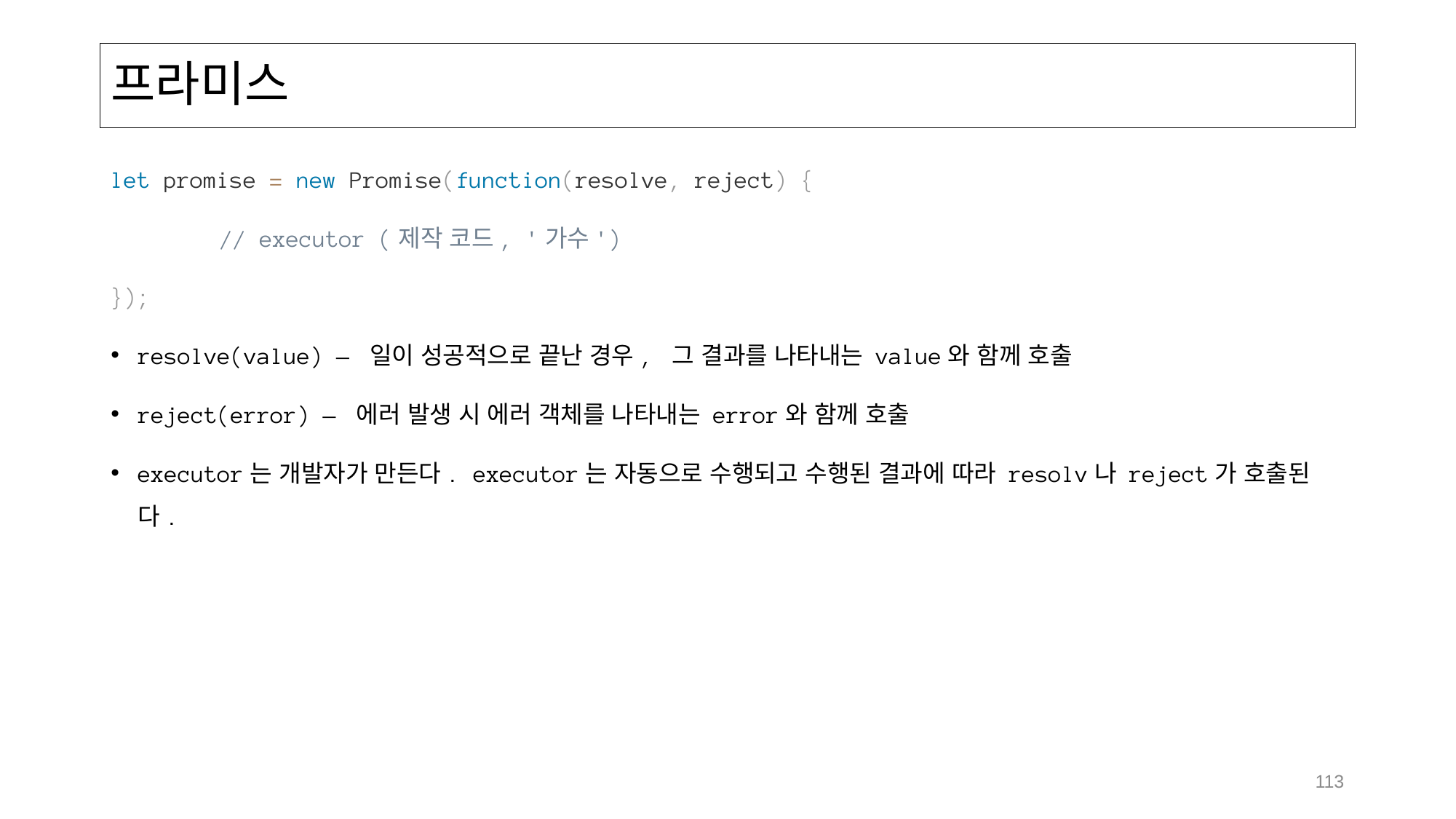

# 프라미스
let promise = new Promise(function(resolve, reject) {
	// executor (제작 코드, '가수')
});
resolve(value) — 일이 성공적으로 끝난 경우, 그 결과를 나타내는 value와 함께 호출
reject(error) — 에러 발생 시 에러 객체를 나타내는 error와 함께 호출
executor는 개발자가 만든다. executor는 자동으로 수행되고 수행된 결과에 따라 resolv나 reject가 호출된다.

113